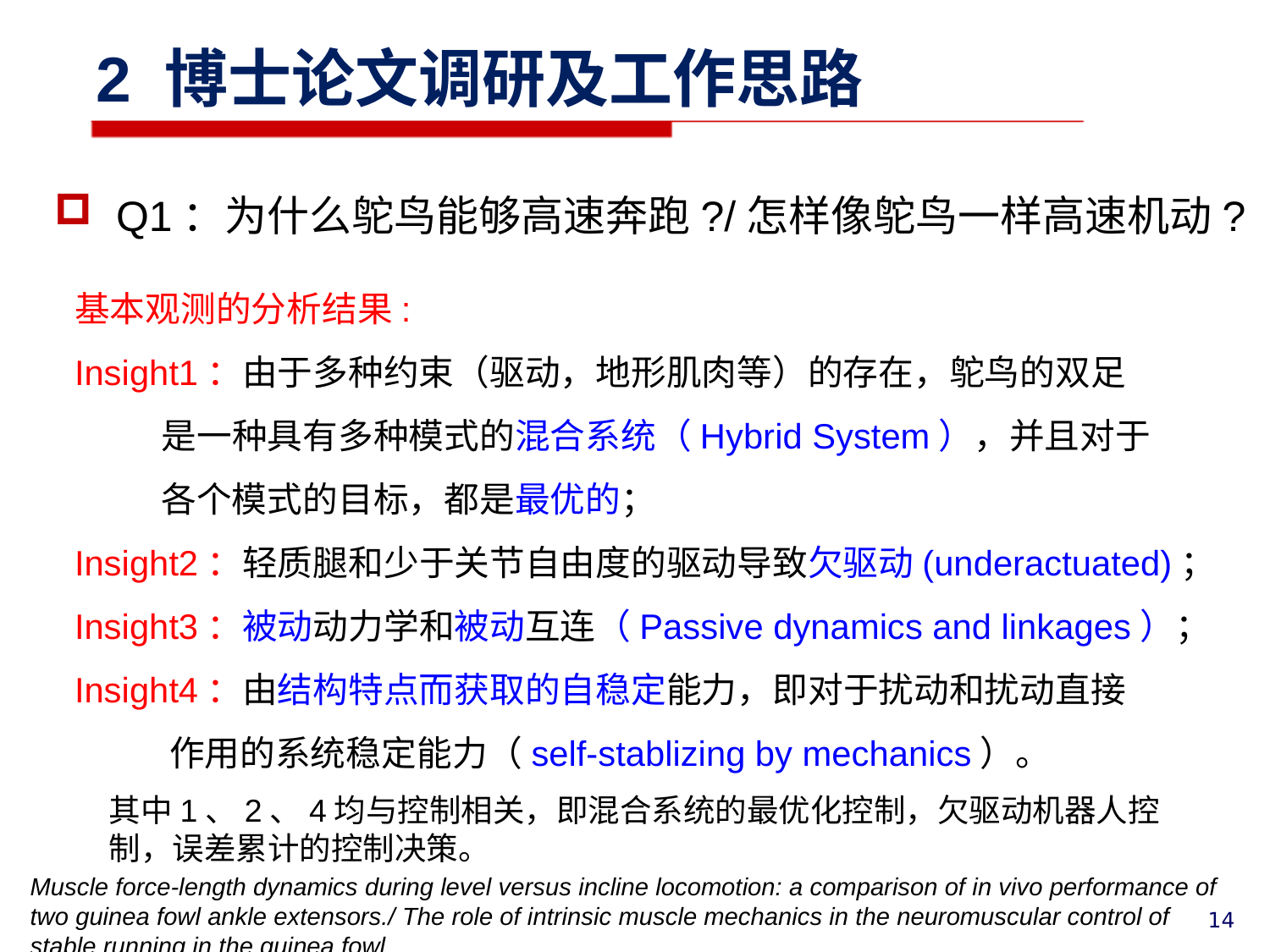

2 博士论文调研及工作思路
Q1：为什么鸵鸟能够高速奔跑?/怎样像鸵鸟一样高速机动?
基本观测的分析结果:
Insight1：由于多种约束（驱动，地形肌肉等）的存在，鸵鸟的双足
          是一种具有多种模式的混合系统（Hybrid System），并且对于
          各个模式的目标，都是最优的；
Insight2：轻质腿和少于关节自由度的驱动导致欠驱动(underactuated)；
Insight3：被动动力学和被动互连（Passive dynamics and linkages）；
Insight4：由结构特点而获取的自稳定能力，即对于扰动和扰动直接
           作用的系统稳定能力（self-stablizing by mechanics）。
其中1、2、4均与控制相关，即混合系统的最优化控制，欠驱动机器人控制，误差累计的控制决策。
Muscle force-length dynamics during level versus incline locomotion: a comparison of in vivo performance of two guinea fowl ankle extensors./ The role of intrinsic muscle mechanics in the neuromuscular control of stable running in the guinea fowl
14
14